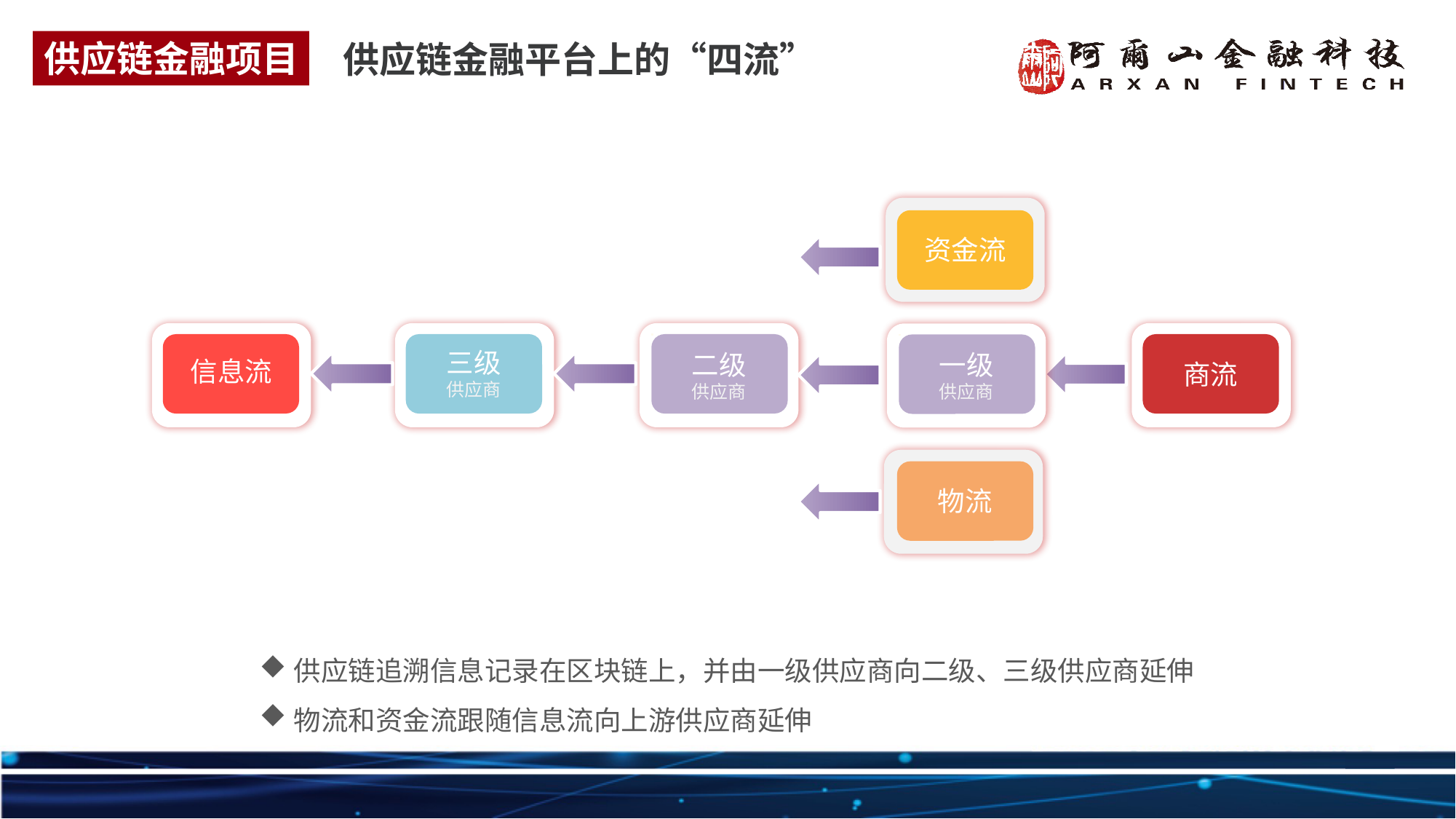

供应链金融项目
供应链金融平台上的“四流”

资金流

信息流

三级
供应商

二级
供应商

商流

一级
供应商

物流

供应链追溯信息记录在区块链上，并由一级供应商向二级、三级供应商延伸
物流和资金流跟随信息流向上游供应商延伸